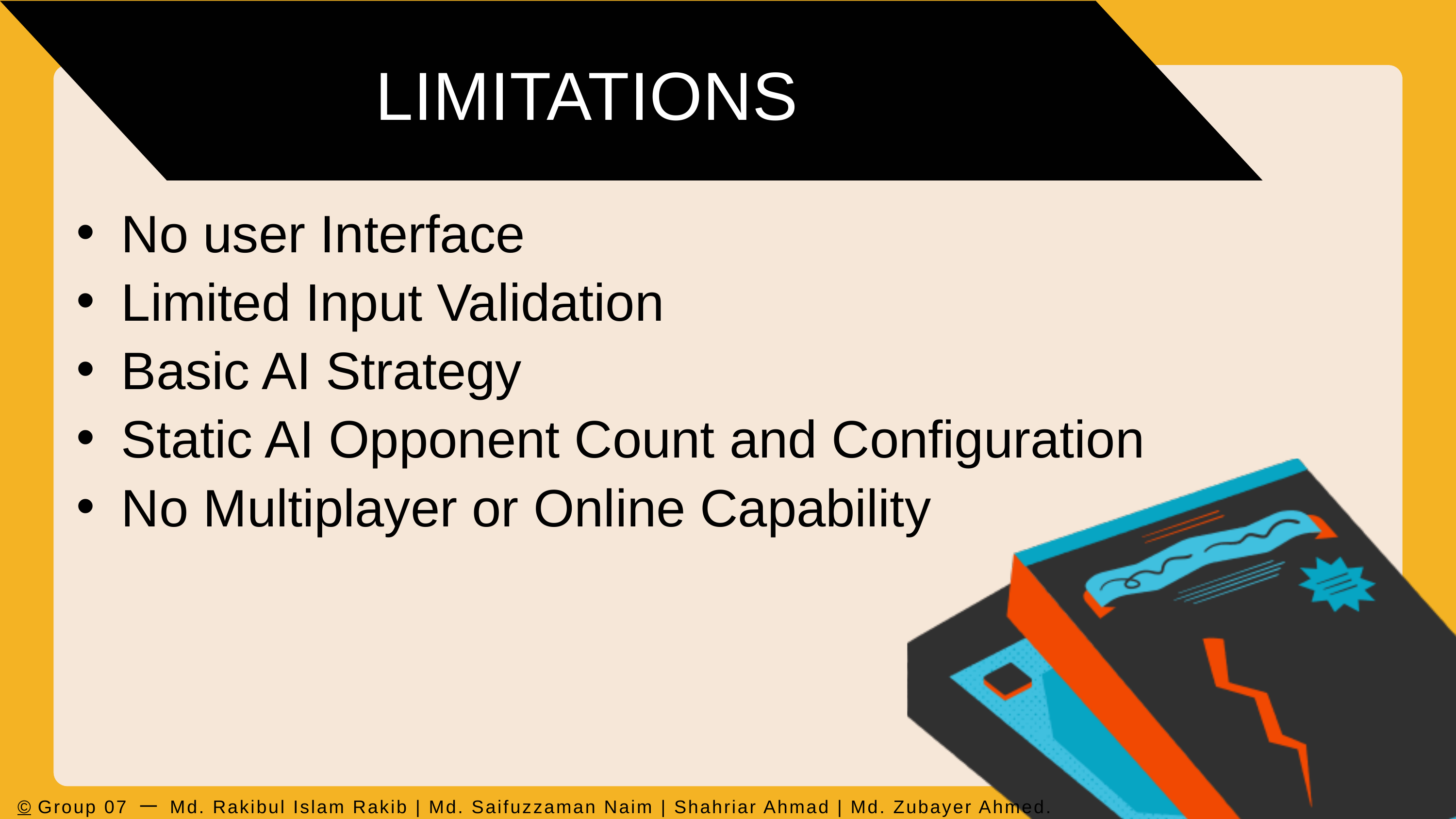

LIMITATIONS

 NEXT PLANS

No user Interface
Limited Input Validation
Basic AI Strategy
Static AI Opponent Count and Configuration
No Multiplayer or Online Capability

©️ Group 07 一 Md. Rakibul Islam Rakib | Md. Saifuzzaman Naim | Shahriar Ahmad | Md. Zubayer Ahmed.